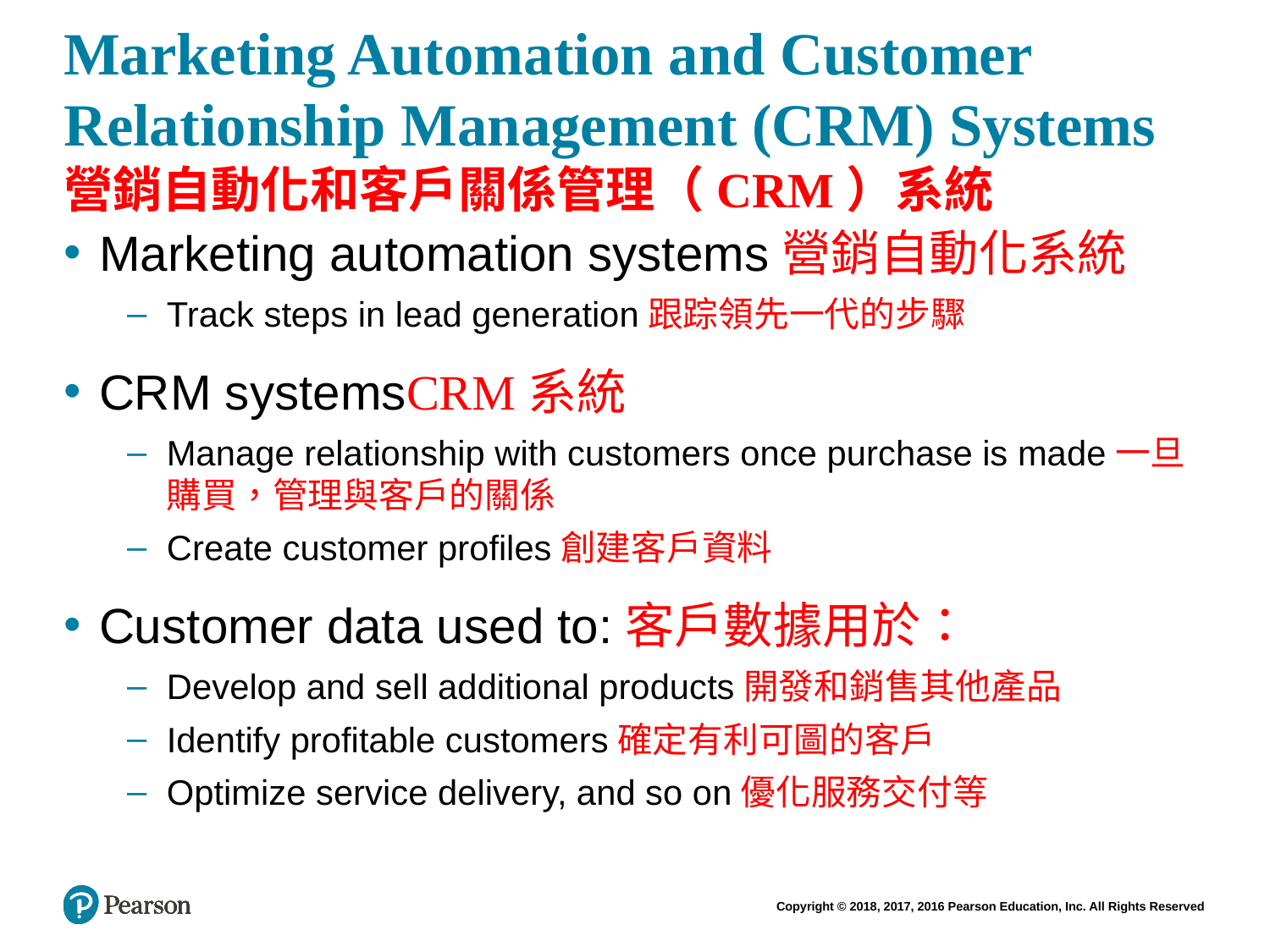

# Marketing Automation and Customer Relationship Management (CRM) Systems營銷自動化和客戶關係管理（CRM）系統
Marketing automation systems營銷自動化系統
Track steps in lead generation跟踪領先一代的步驟
CRM systemsCRM系統
Manage relationship with customers once purchase is made一旦購買，管理與客戶的關係
Create customer profiles創建客戶資料
Customer data used to:客戶數據用於：
Develop and sell additional products開發和銷售其他產品
Identify profitable customers確定有利可圖的客戶
Optimize service delivery, and so on優化服務交付等